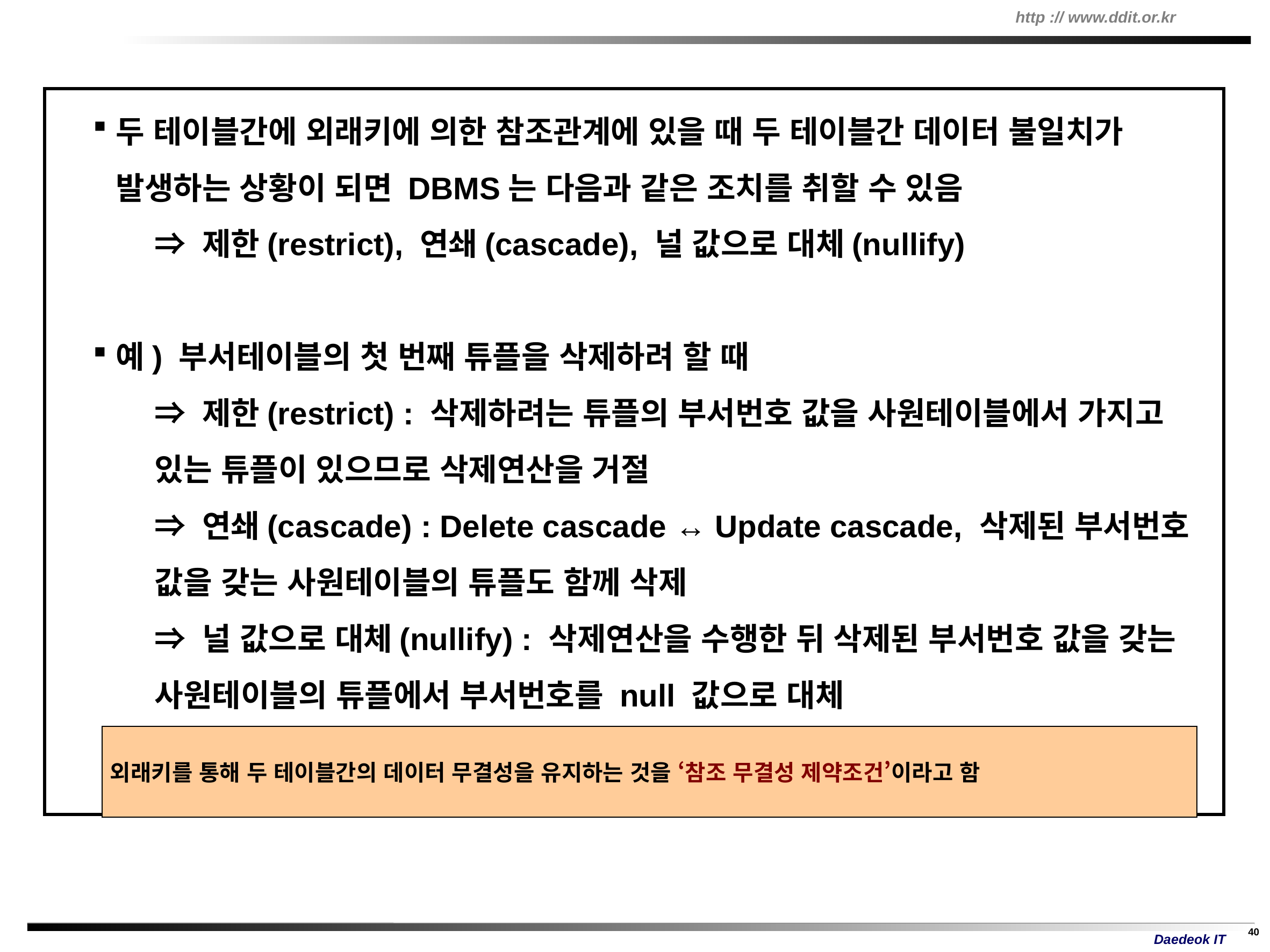

두 테이블간에 외래키에 의한 참조관계에 있을 때 두 테이블간 데이터 불일치가 발생하는 상황이 되면 DBMS는 다음과 같은 조치를 취할 수 있음
	⇒ 제한(restrict), 연쇄(cascade), 널 값으로 대체(nullify)

예) 부서테이블의 첫 번째 튜플을 삭제하려 할 때
	⇒ 제한(restrict) : 삭제하려는 튜플의 부서번호 값을 사원테이블에서 가지고 있는 튜플이 있으므로 삭제연산을 거절
	⇒ 연쇄(cascade) : Delete cascade ↔ Update cascade, 삭제된 부서번호 값을 갖는 사원테이블의 튜플도 함께 삭제
	⇒ 널 값으로 대체(nullify) : 삭제연산을 수행한 뒤 삭제된 부서번호 값을 갖는 사원테이블의 튜플에서 부서번호를 null 값으로 대체
외래키를 통해 두 테이블간의 데이터 무결성을 유지하는 것을 ‘참조 무결성 제약조건’이라고 함